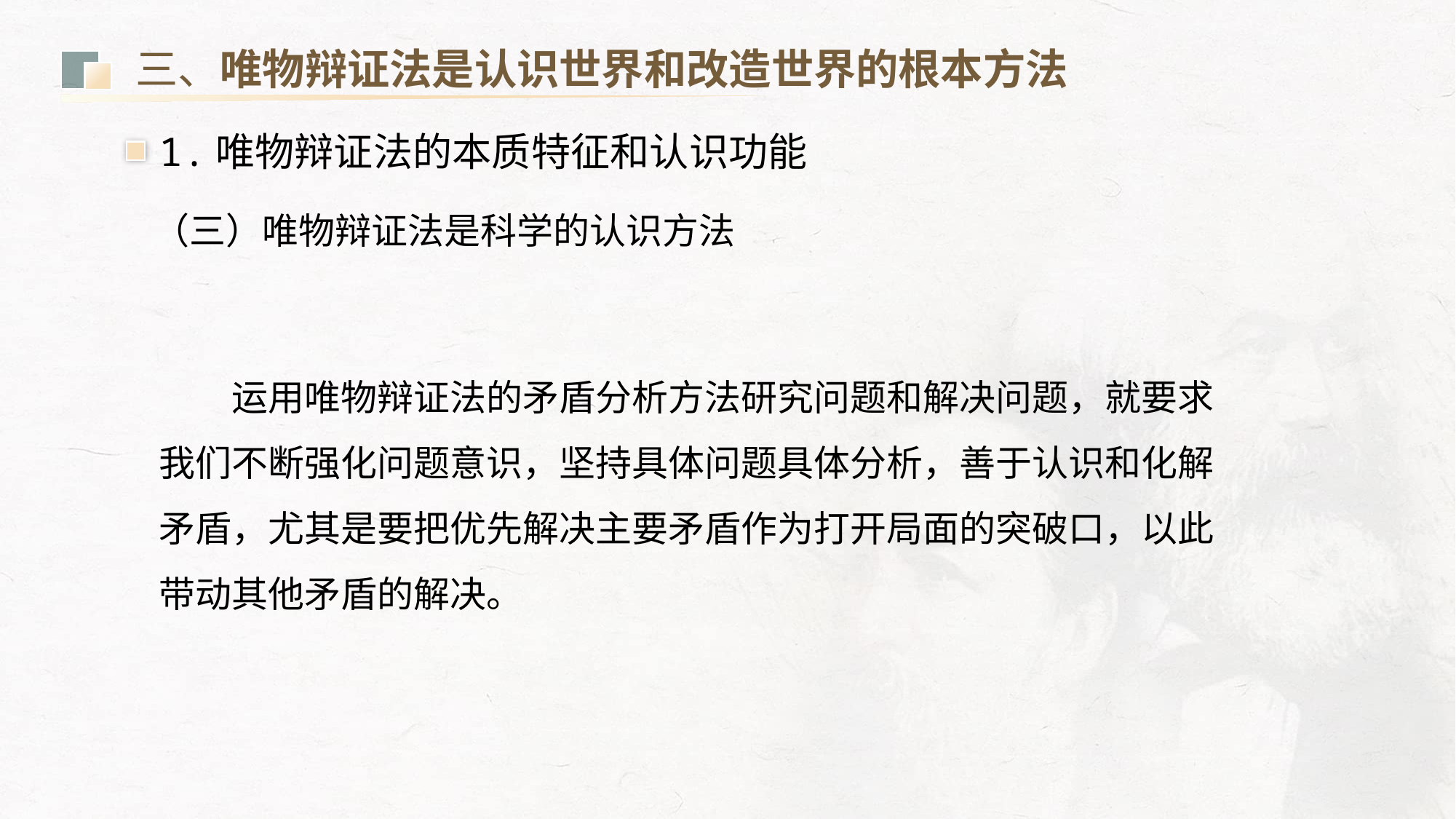

三、唯物辩证法是认识世界和改造世界的根本方法

1.唯物辩证法的本质特征和认识功能

（三）唯物辩证法是科学的认识方法
运用唯物辩证法的矛盾分析方法研究问题和解决问题，就要求我们不断强化问题意识，坚持具体问题具体分析，善于认识和化解矛盾，尤其是要把优先解决主要矛盾作为打开局面的突破口，以此带动其他矛盾的解决。